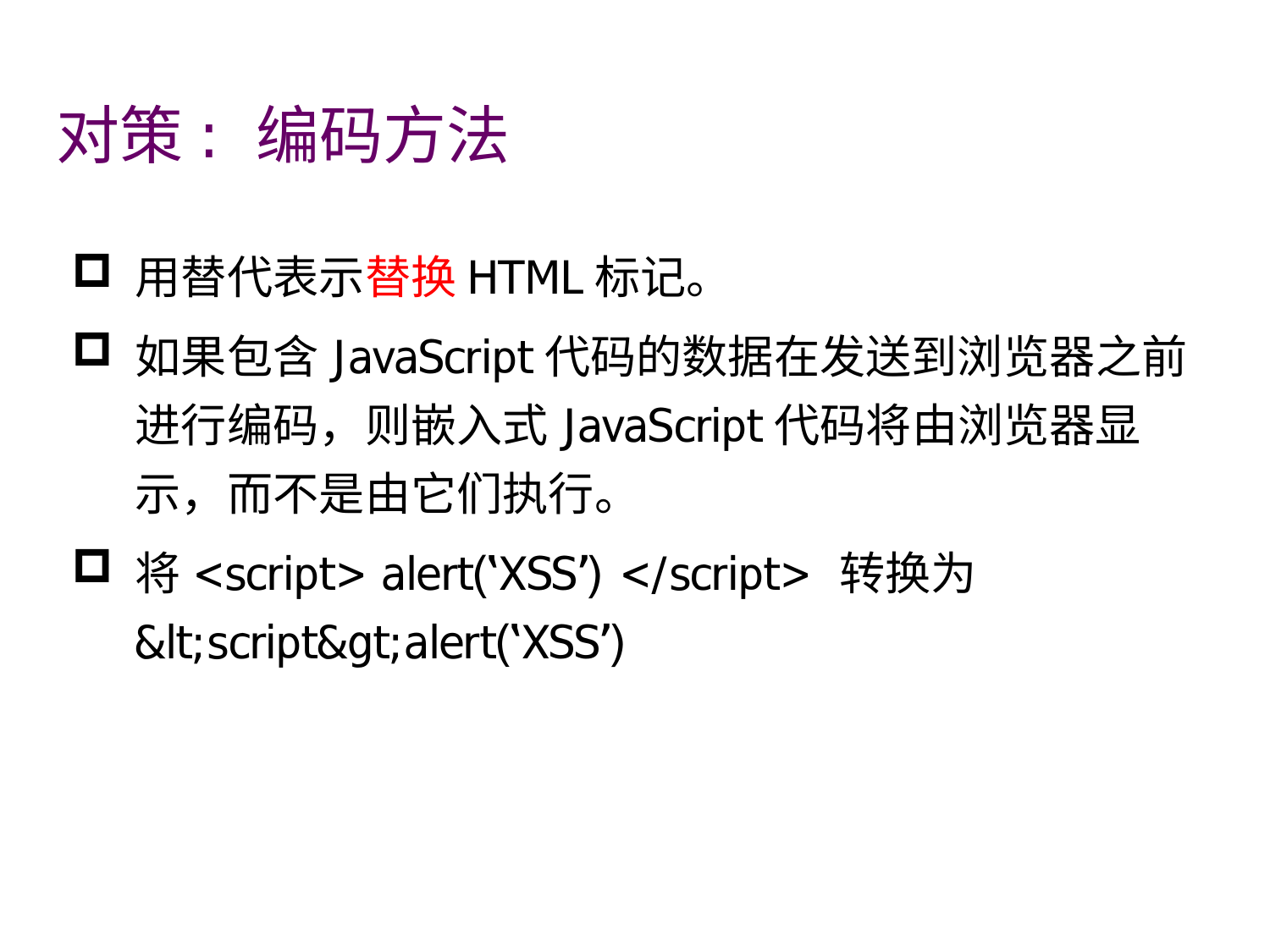

# 对策: 编码方法
用替代表示替换HTML标记。
如果包含JavaScript代码的数据在发送到浏览器之前进行编码，则嵌入式JavaScript代码将由浏览器显示，而不是由它们执行。
将<script> alert(‘XSS’) </script> 转换为&lt;script&gt;alert(‘XSS’)